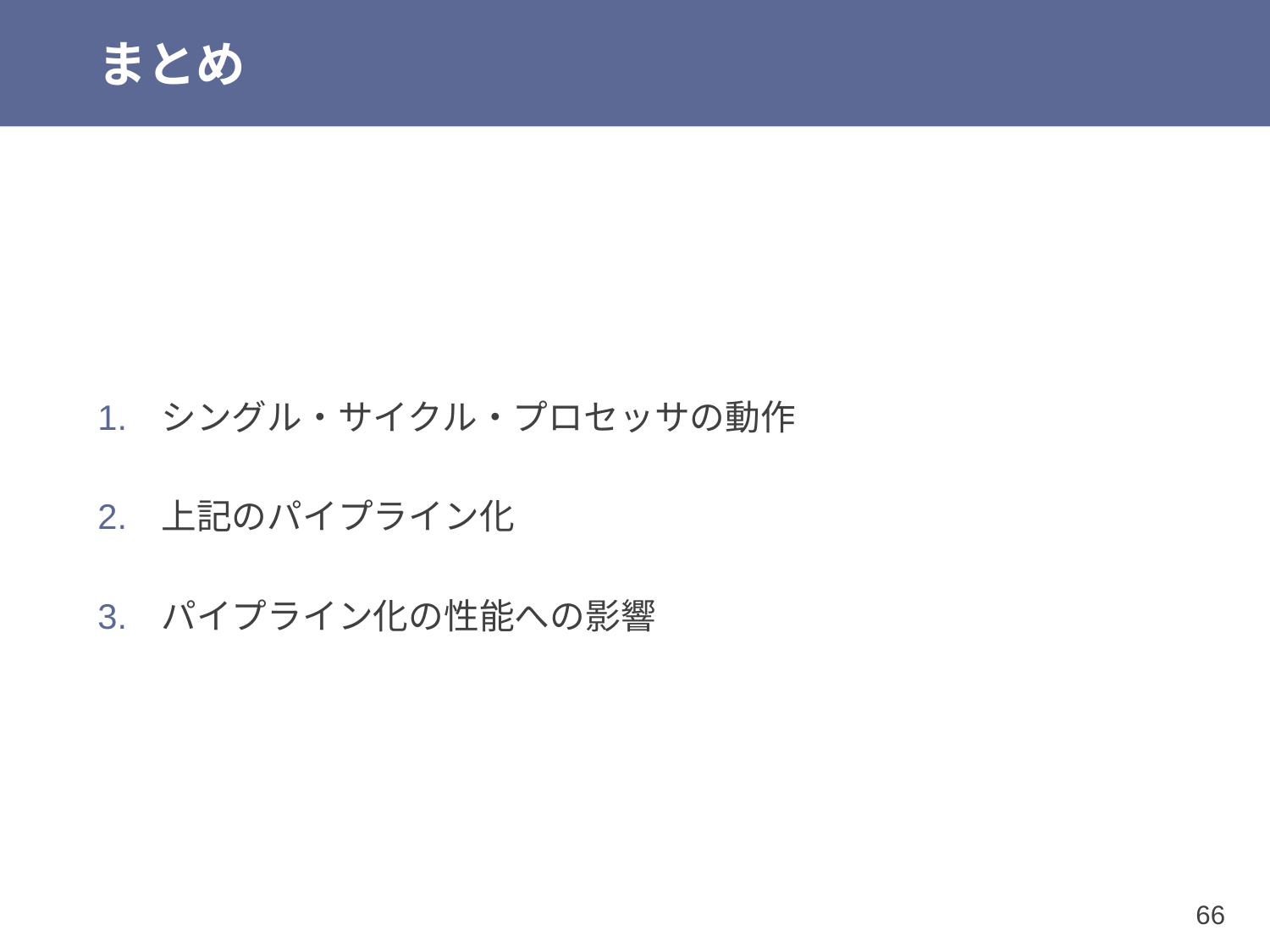

# まとめ
シングル・サイクル・プロセッサの動作
上記のパイプライン化
パイプライン化の性能への影響